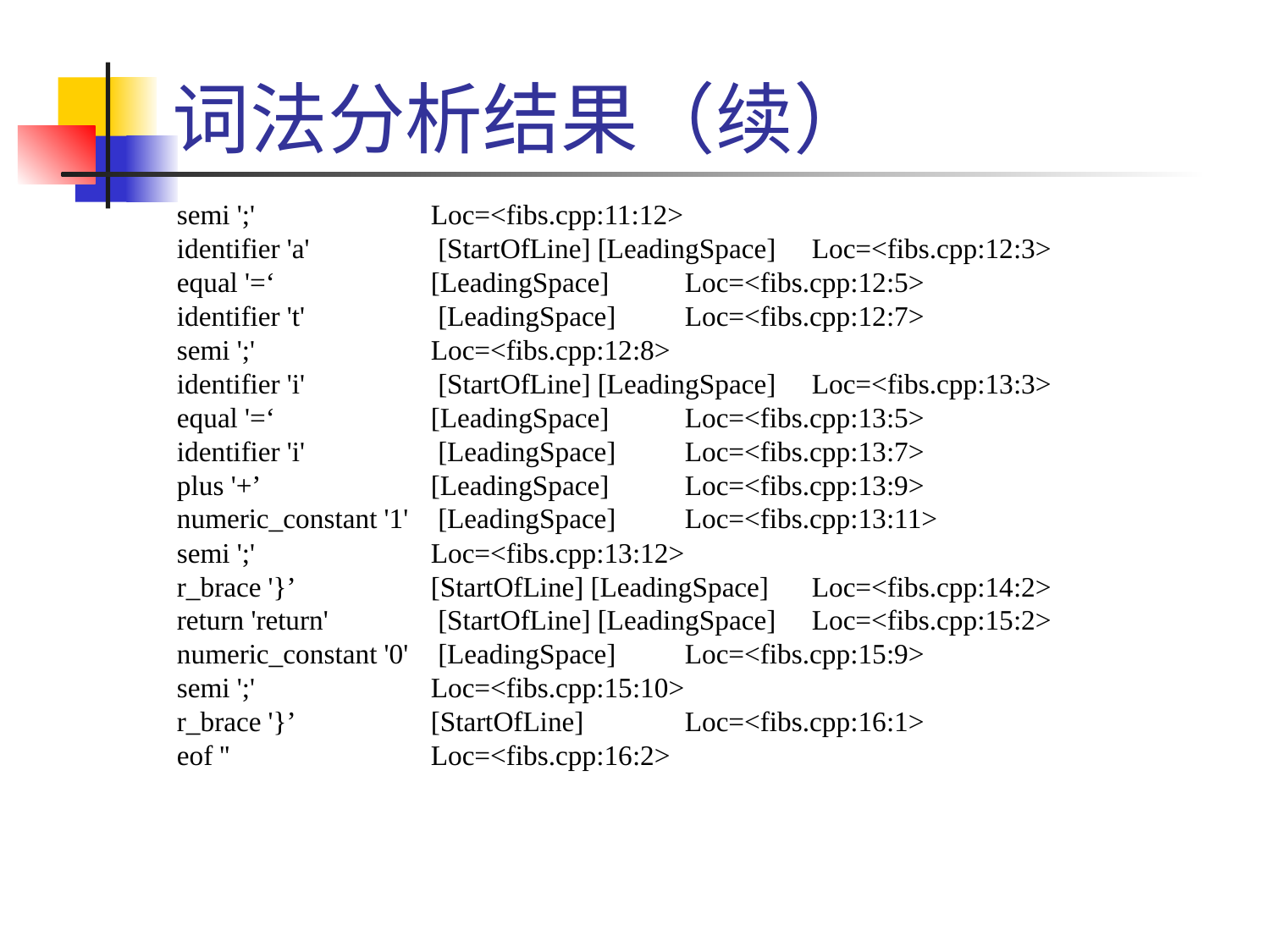

# 词法分析结果（续）
semi ';'		Loc=<fibs.cpp:11:12>
identifier 'a'	 [StartOfLine] [LeadingSpace]	Loc=<fibs.cpp:12:3>
equal '=‘	 	[LeadingSpace]	Loc=<fibs.cpp:12:5>
identifier 't'	 [LeadingSpace]	Loc=<fibs.cpp:12:7>
semi ';'		Loc=<fibs.cpp:12:8>
identifier 'i'	 [StartOfLine] [LeadingSpace]	Loc=<fibs.cpp:13:3>
equal '=‘	 	[LeadingSpace]	Loc=<fibs.cpp:13:5>
identifier 'i'	 [LeadingSpace]	Loc=<fibs.cpp:13:7>
plus '+’	 	[LeadingSpace]	Loc=<fibs.cpp:13:9>
numeric_constant '1'	 [LeadingSpace]	Loc=<fibs.cpp:13:11>
semi ';'		Loc=<fibs.cpp:13:12>
r_brace '}’	 	[StartOfLine] [LeadingSpace]	Loc=<fibs.cpp:14:2>
return 'return'	 [StartOfLine] [LeadingSpace]	Loc=<fibs.cpp:15:2>
numeric_constant '0'	 [LeadingSpace]	Loc=<fibs.cpp:15:9>
semi ';'		Loc=<fibs.cpp:15:10>
r_brace '}’	 	[StartOfLine]	Loc=<fibs.cpp:16:1>
eof ''		Loc=<fibs.cpp:16:2>